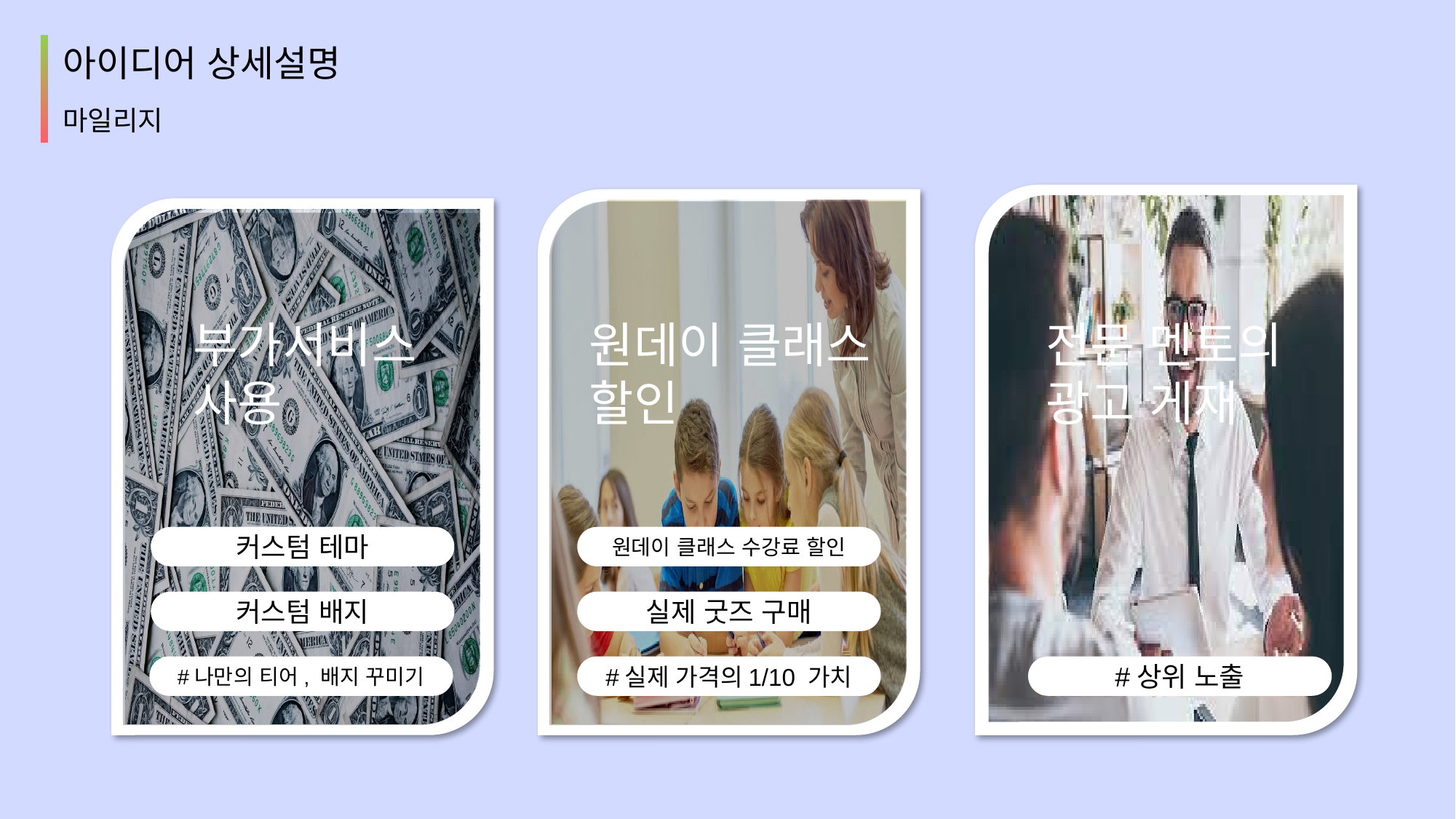

아이디어 상세설명
마일리지

부가서비스 사용
원데이 클래스 할인
전문 멘토의 광고 게재
커스텀 테마
원데이 클래스 수강료 할인
커스텀 배지
실제 굿즈 구매
#나만의 티어, 배지 꾸미기
#실제 가격의1/10 가치
#상위 노출